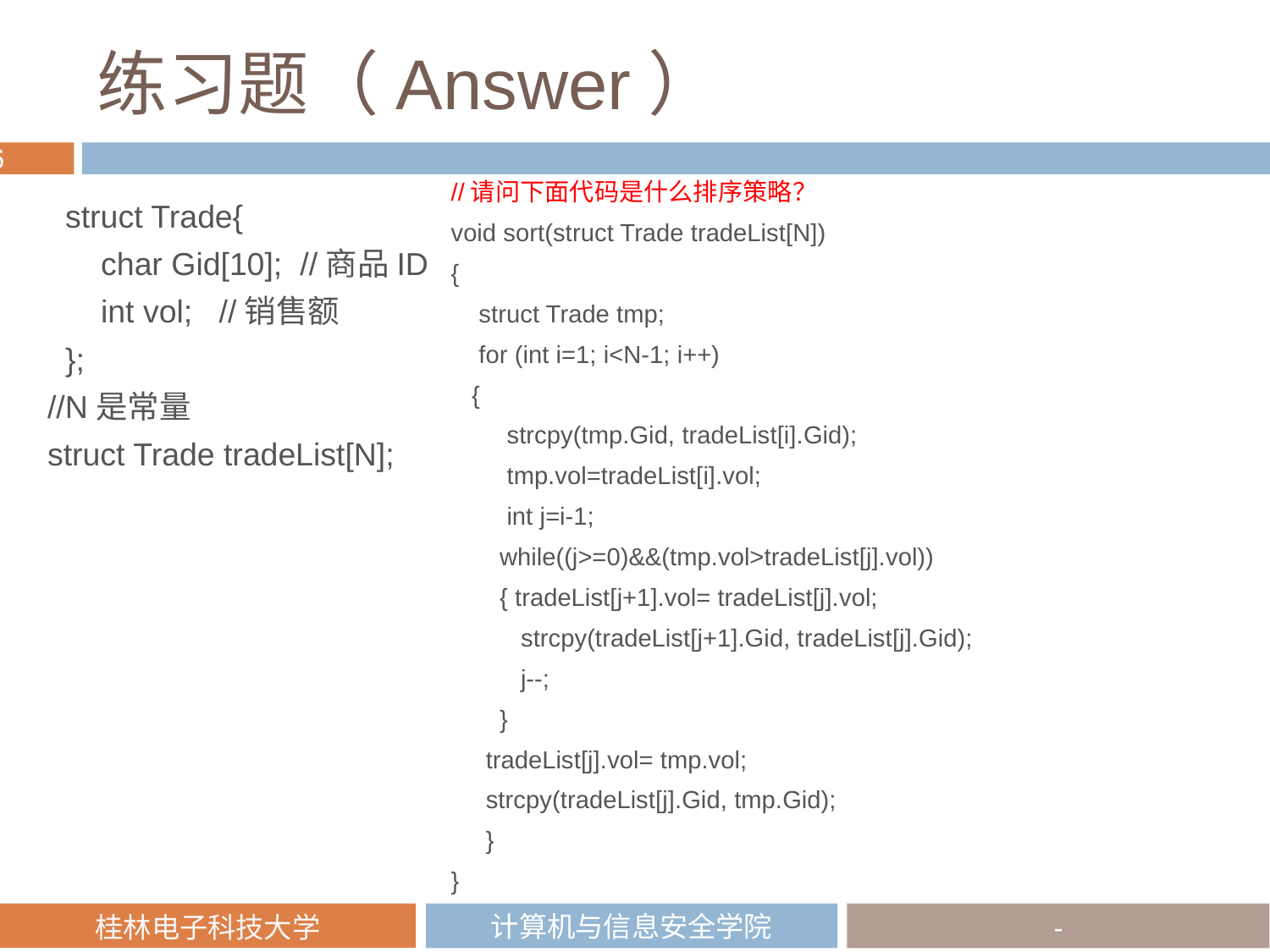

# 练习题（Answer）
//请问下面代码是什么排序策略？
void sort(struct Trade tradeList[N])
{
    struct Trade tmp;
    for (int i=1; i<N-1; i++)
   {
        strcpy(tmp.Gid, tradeList[i].Gid);
        tmp.vol=tradeList[i].vol;
        int j=i-1;
       while((j>=0)&&(tmp.vol>tradeList[j].vol))
       { tradeList[j+1].vol= tradeList[j].vol;
          strcpy(tradeList[j+1].Gid, tradeList[j].Gid);
          j--;
       }
     tradeList[j].vol= tmp.vol;
     strcpy(tradeList[j].Gid, tmp.Gid);
     }
}
     struct Trade{
         char Gid[10];  //商品ID
         int vol;   //销售额
     };
   //N是常量
   struct Trade tradeList[N];